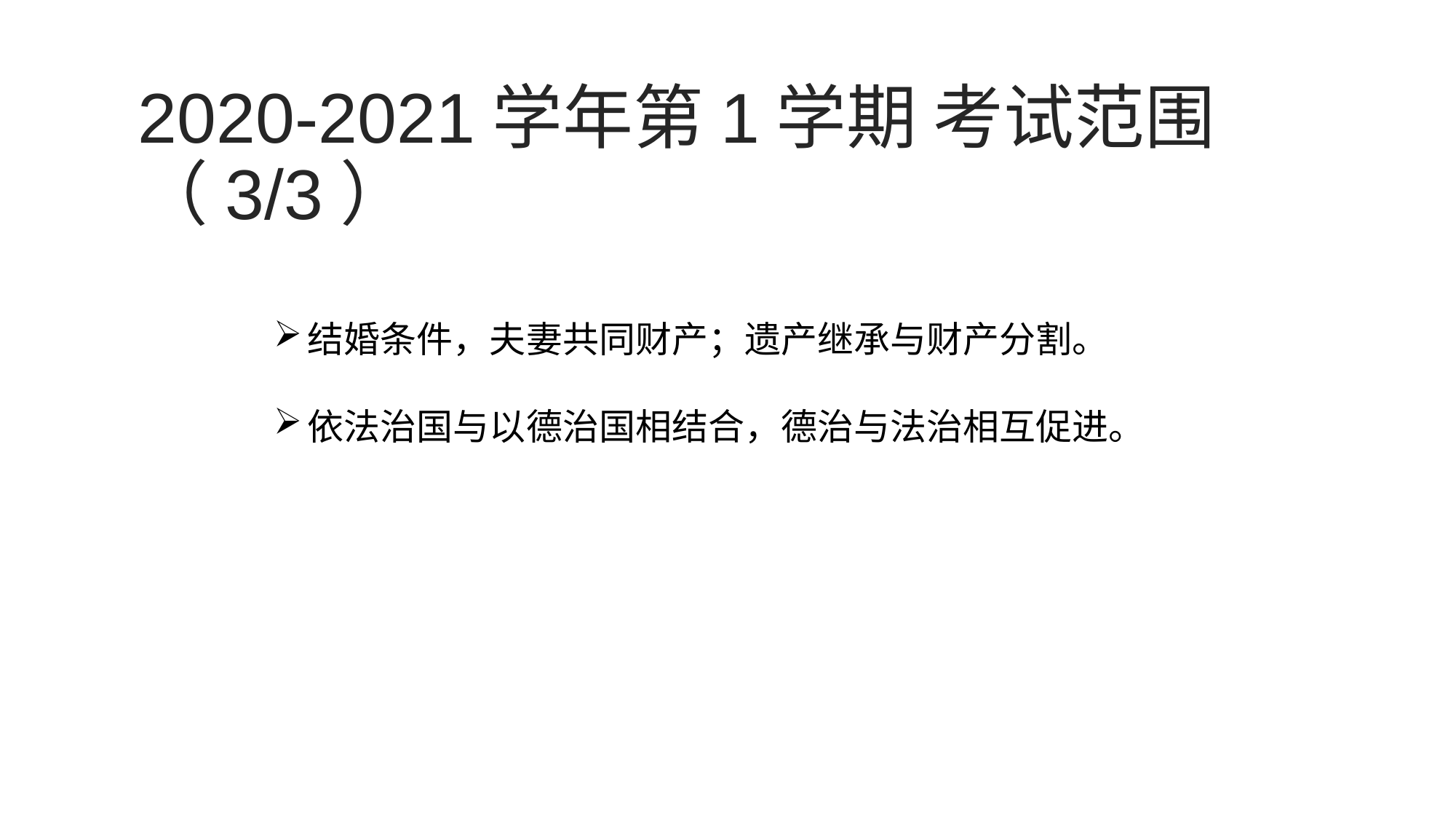

2020-2021学年第1学期 考试范围（3/3）
结婚条件，夫妻共同财产；遗产继承与财产分割。

依法治国与以德治国相结合，德治与法治相互促进。